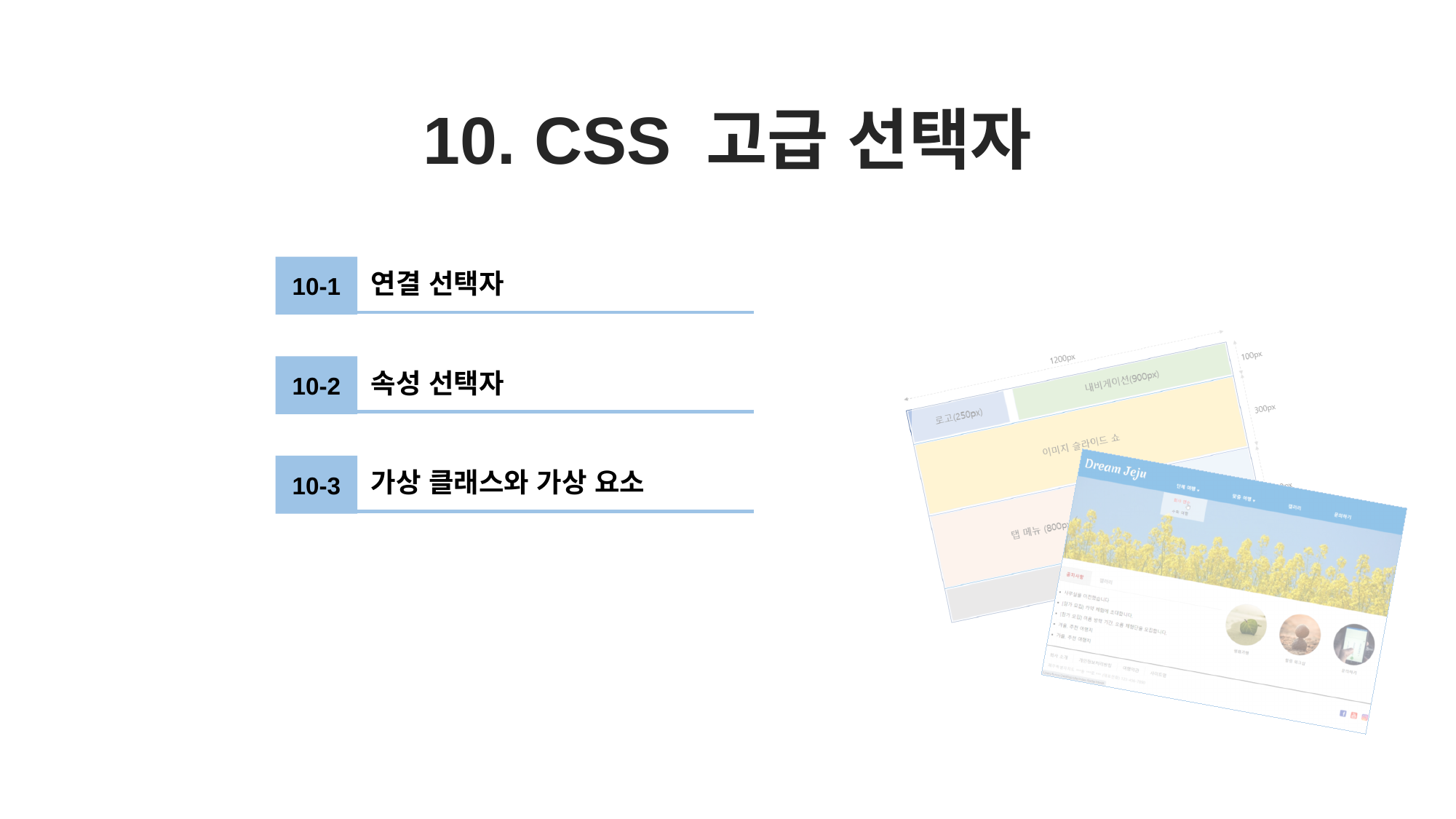

# 10. CSS 고급 선택자
10-1
연결 선택자
10-2
속성 선택자
10-3
가상 클래스와 가상 요소